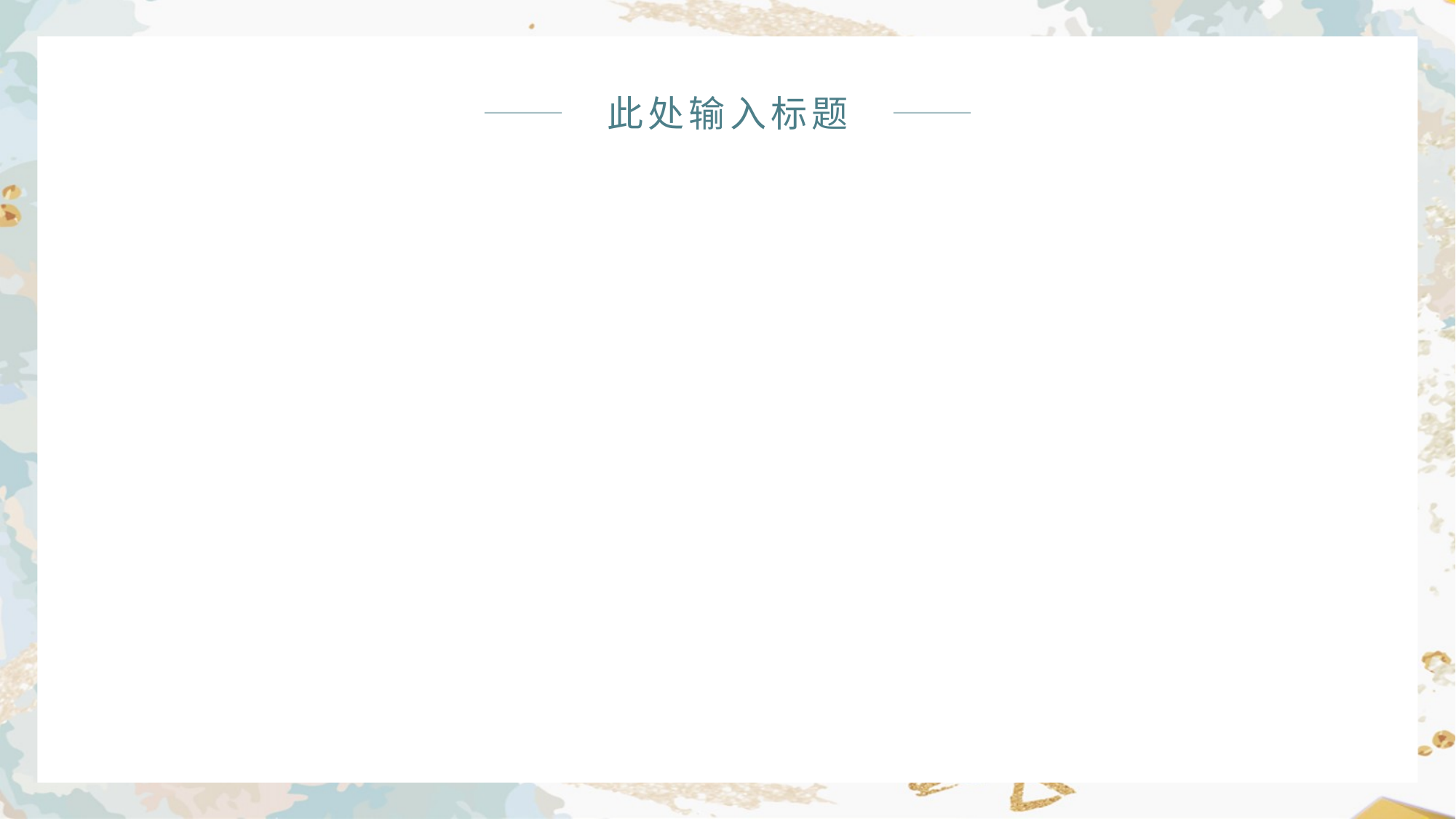

此处输入标题
添加
关键字
添加
关键字
添加
关键字